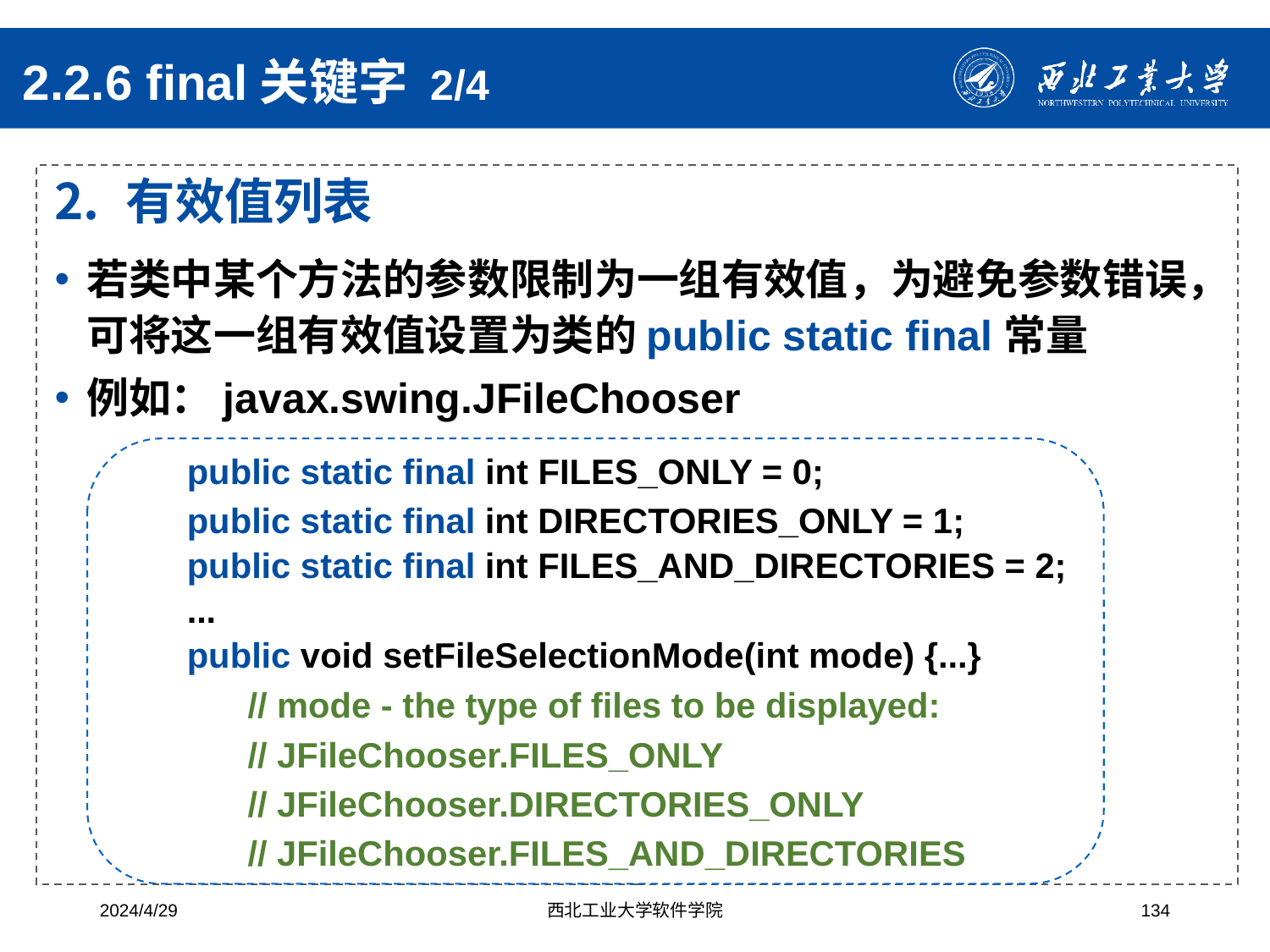

# 2.2.6 final关键字 2/4
有效值列表
若类中某个方法的参数限制为一组有效值，为避免参数错误，可将这一组有效值设置为类的public static final常量
例如：javax.swing.JFileChooser

public static final int FILES_ONLY = 0;
public static final int DIRECTORIES_ONLY = 1;
public static final int FILES_AND_DIRECTORIES = 2;
...
public void setFileSelectionMode(int mode) {...}
// mode - the type of files to be displayed:
// JFileChooser.FILES_ONLY
// JFileChooser.DIRECTORIES_ONLY
// JFileChooser.FILES_AND_DIRECTORIES
2024/4/29
西北工业大学软件学院
134